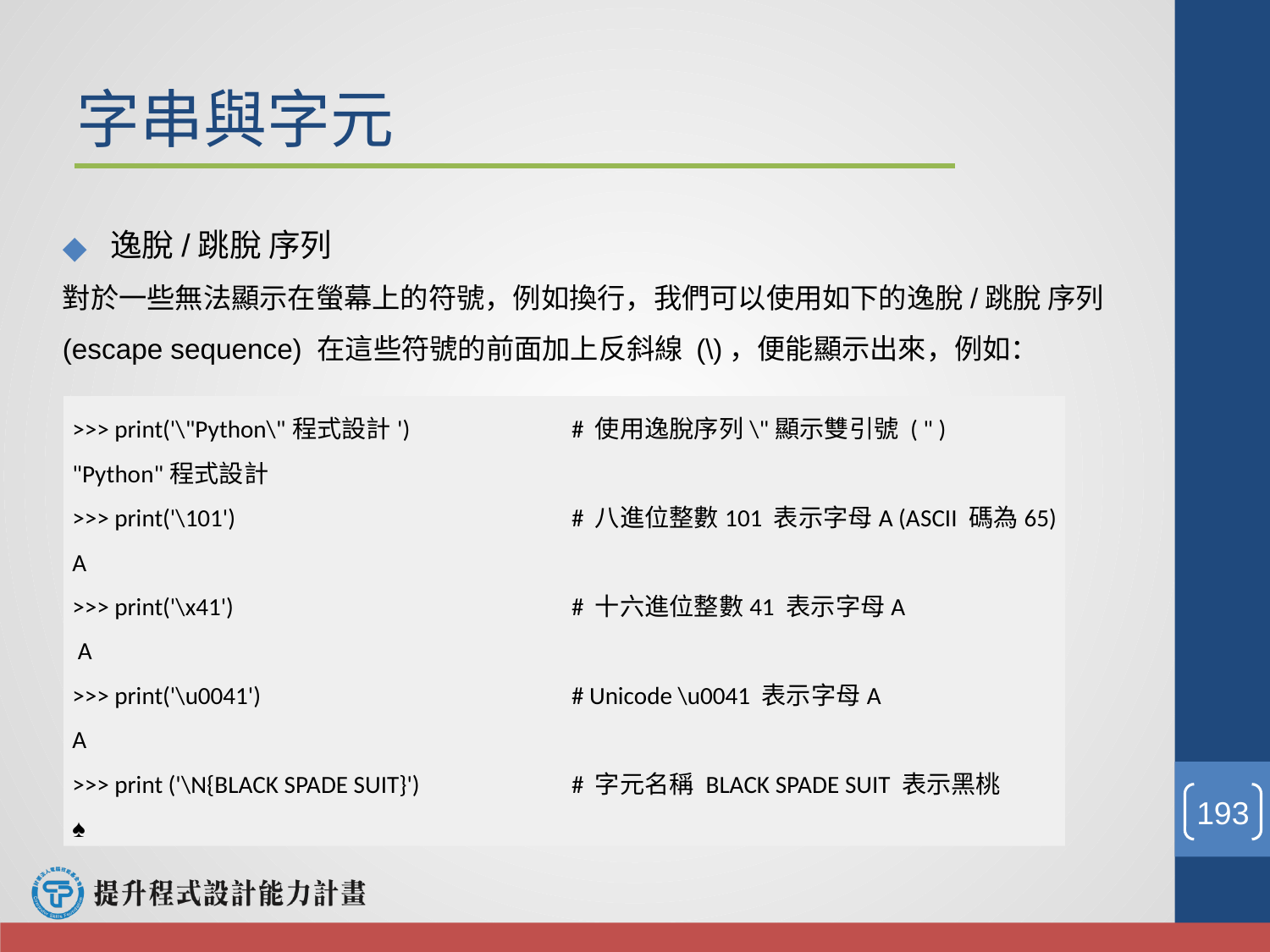

# 字串與字元
逸脫/跳脫 序列
對於一些無法顯示在螢幕上的符號，例如換行，我們可以使用如下的逸脫/跳脫 序列 (escape sequence) 在這些符號的前面加上反斜線 (\)，便能顯示出來，例如：

>>> print('\"Python\"程式設計')		# 使用逸脫序列\"顯示雙引號 ( " )
"Python"程式設計
>>> print('\101')			# 八進位整數101 表示字母A (ASCII 碼為65)
A
>>> print('\x41')			# 十六進位整數41 表示字母A
 A
>>> print('\u0041') 			# Unicode \u0041 表示字母A
A
>>> print ('\N{BLACK SPADE SUIT}')		# 字元名稱 BLACK SPADE SUIT 表示黑桃
♠

193